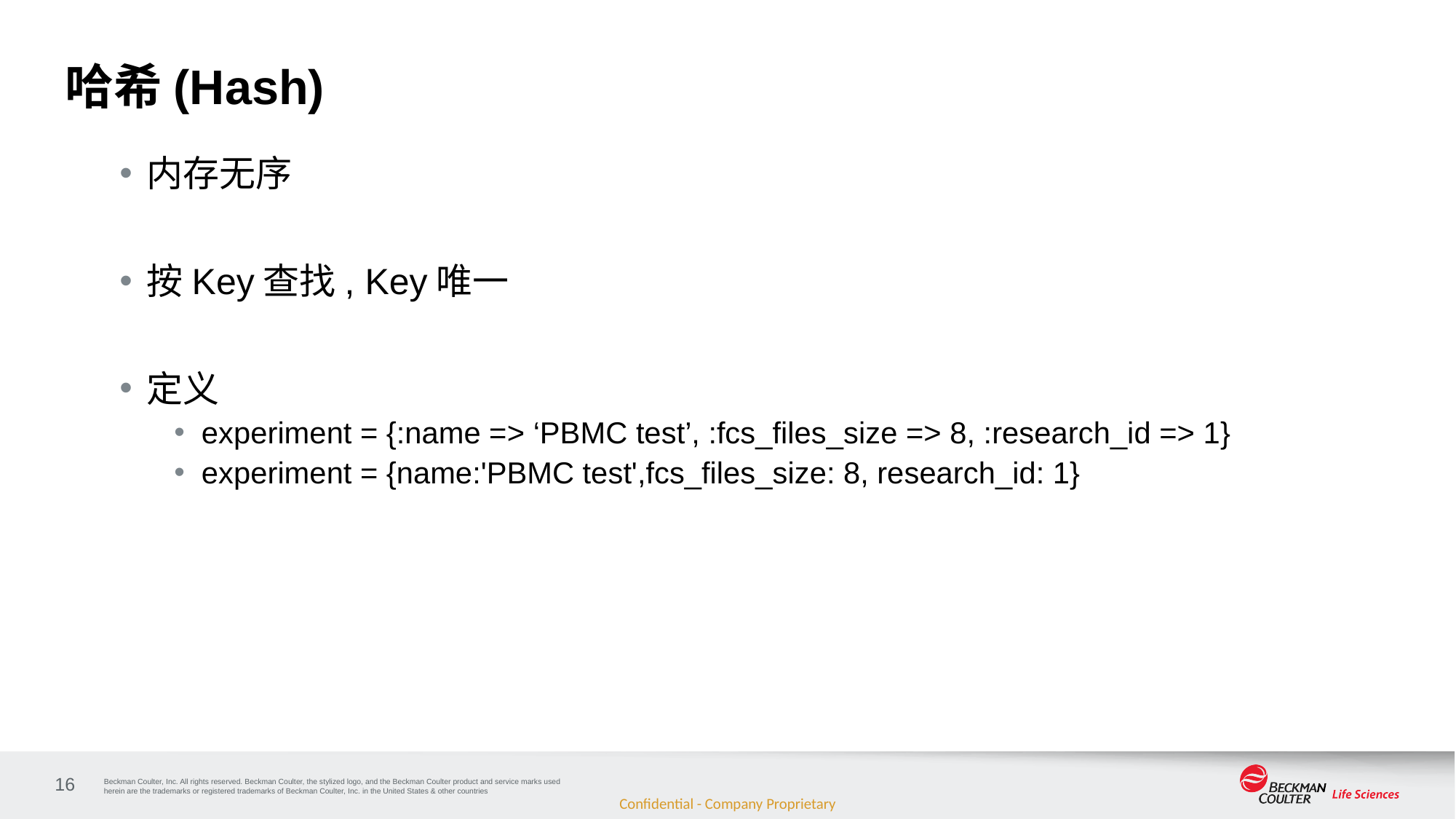

# 哈希(Hash)
内存无序

按Key查找, Key唯一

定义
experiment = {:name => ‘PBMC test’, :fcs_files_size => 8, :research_id => 1}
experiment = {name:'PBMC test',fcs_files_size: 8, research_id: 1}